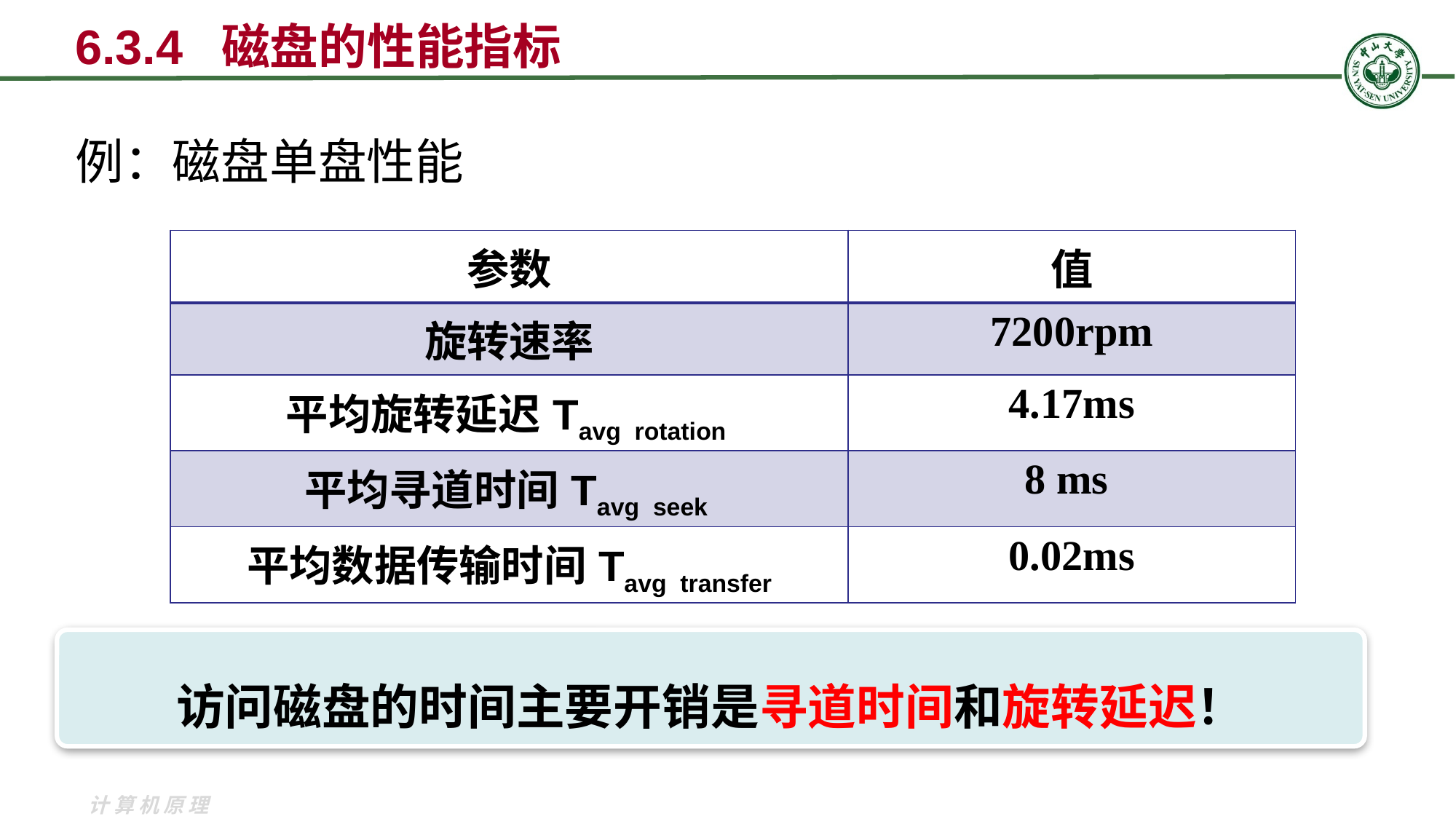

# 6.3.4  磁盘的性能指标
例：磁盘单盘性能
| 参数 | 值 |
| --- | --- |
| 旋转速率 | 7200rpm |
| 平均旋转延迟Tavg rotation | 4.17ms |
| 平均寻道时间Tavg seek | 8 ms |
| 平均数据传输时间Tavg transfer | 0.02ms |
访问磁盘的时间主要开销是寻道时间和旋转延迟！